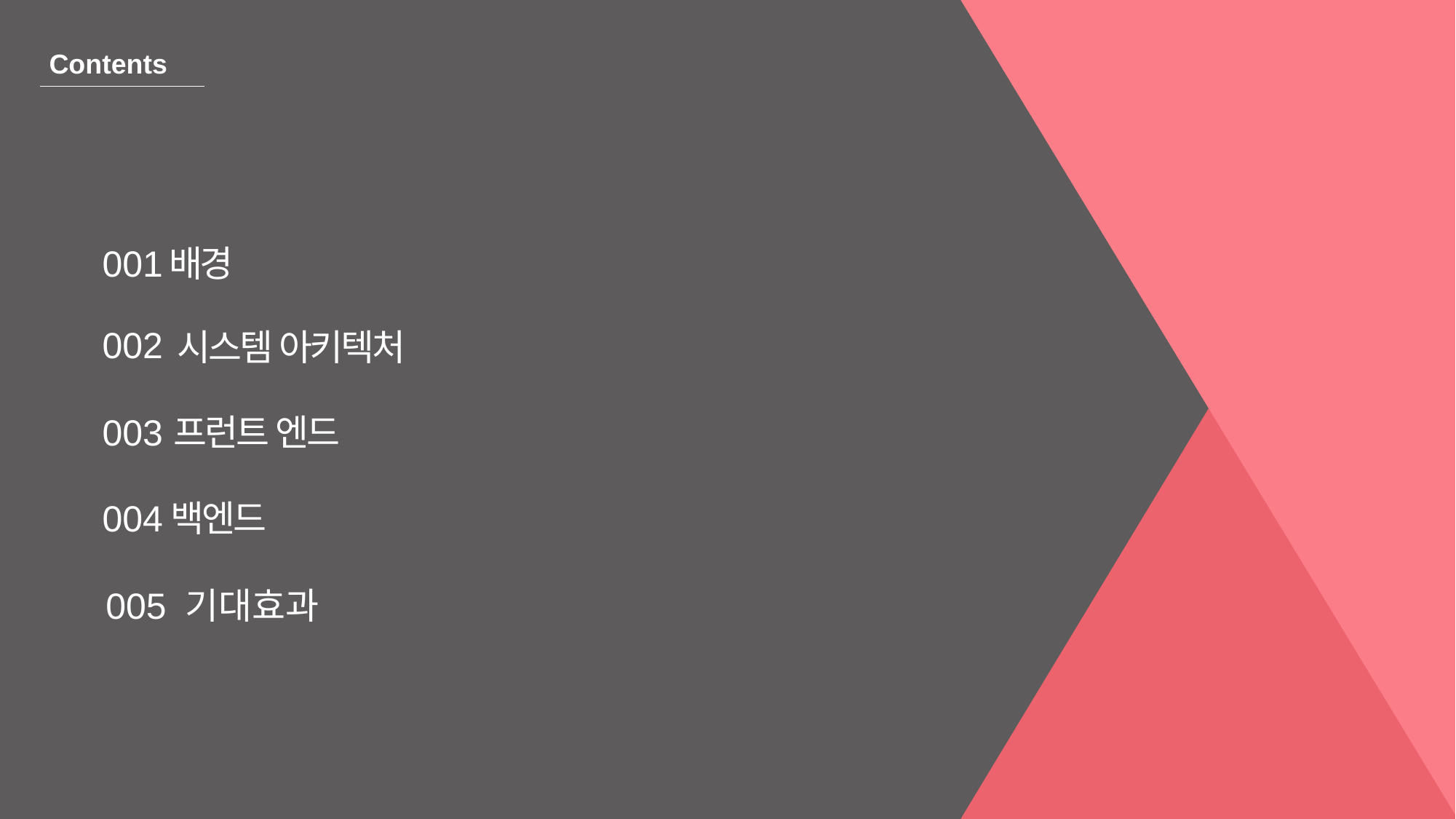

Contents
001
배경
002
시스템 아키텍처
003
프런트 엔드
004
백엔드
005 기대효과